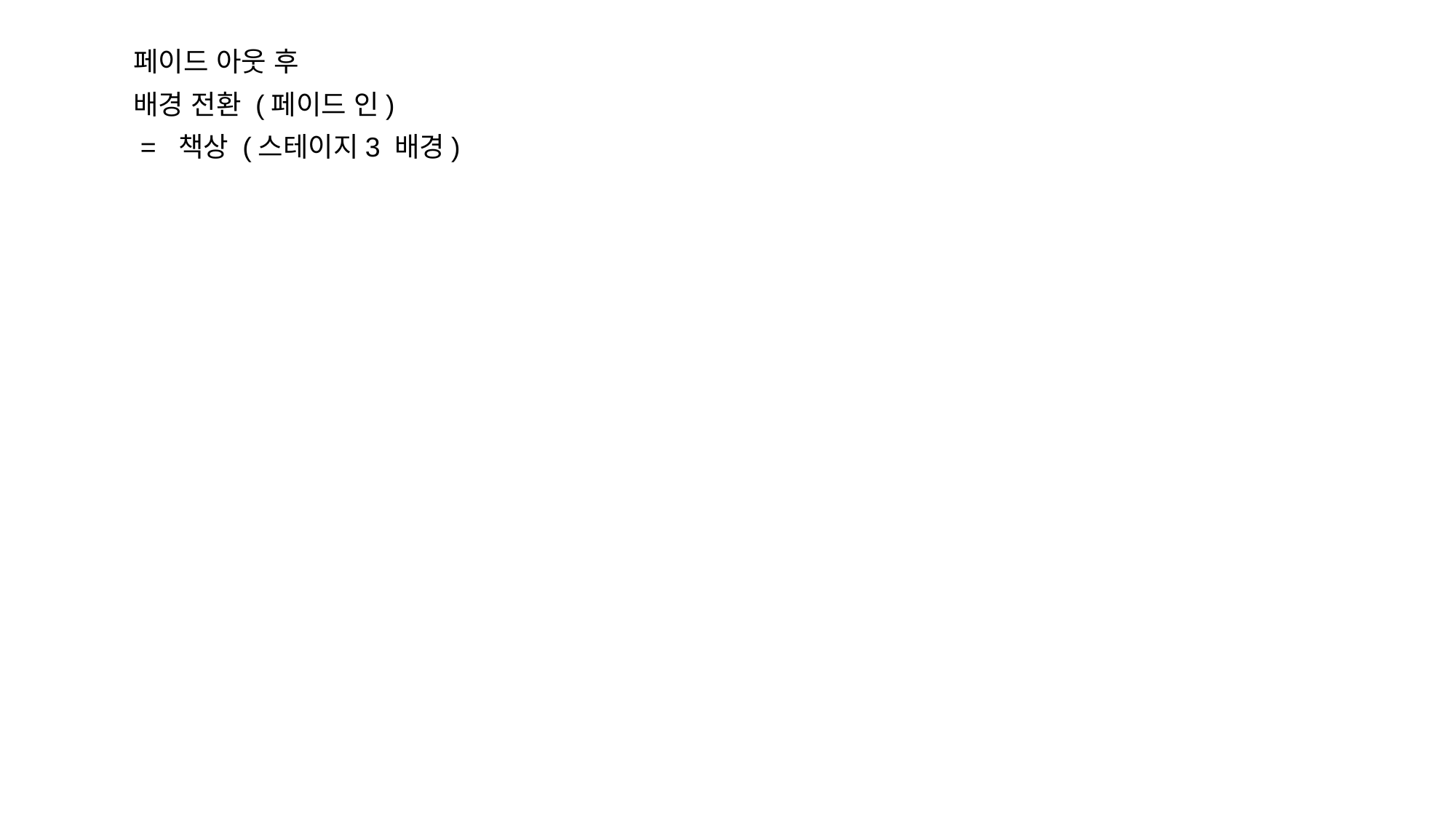

페이드 아웃 후
배경 전환 (페이드 인)
=  책상 (스테이지3 배경)